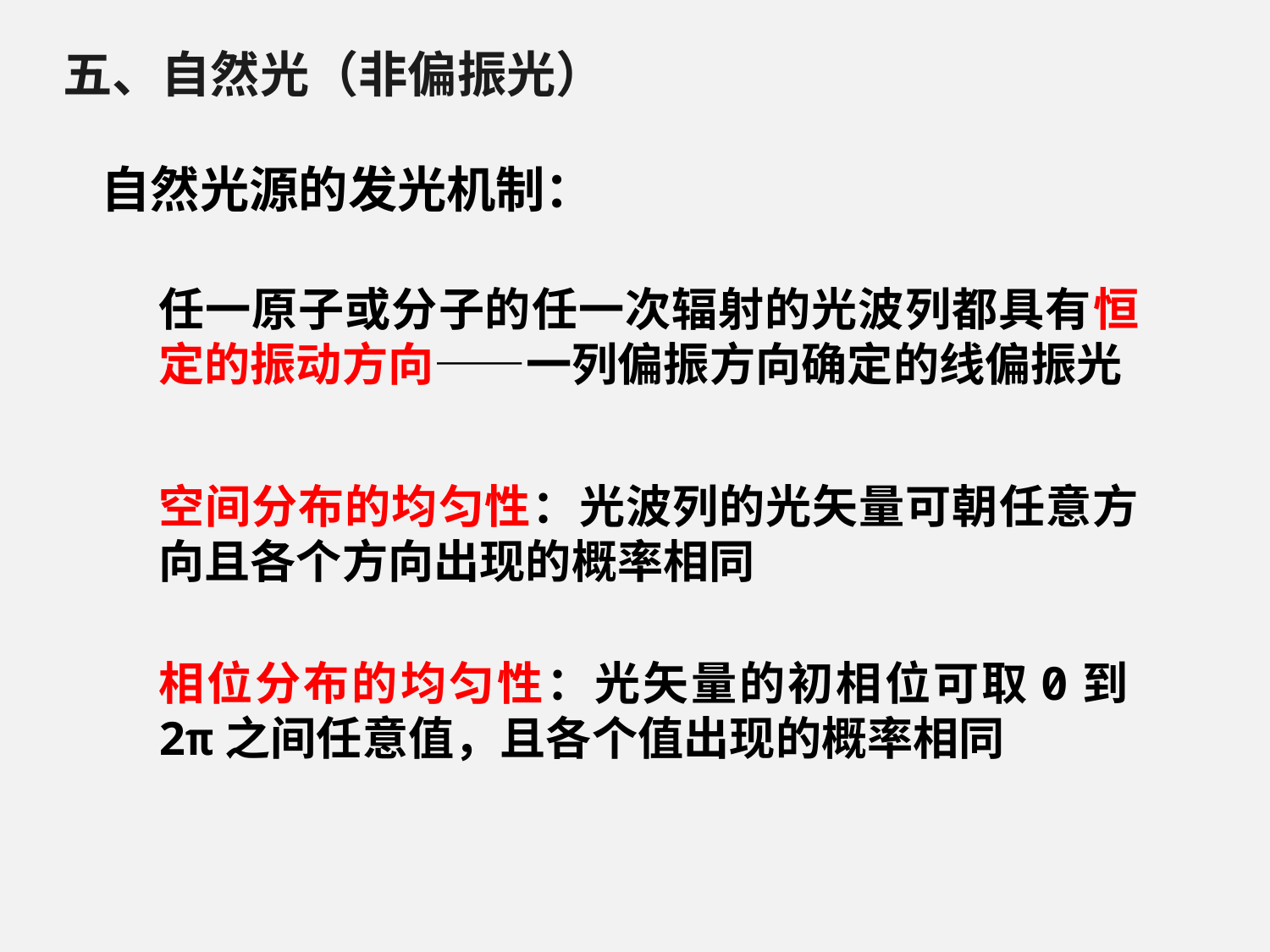

五、自然光（非偏振光）
自然光源的发光机制：
任一原子或分子的任一次辐射的光波列都具有恒定的振动方向——一列偏振方向确定的线偏振光
空间分布的均匀性：光波列的光矢量可朝任意方向且各个方向出现的概率相同
相位分布的均匀性：光矢量的初相位可取0到2π之间任意值，且各个值出现的概率相同